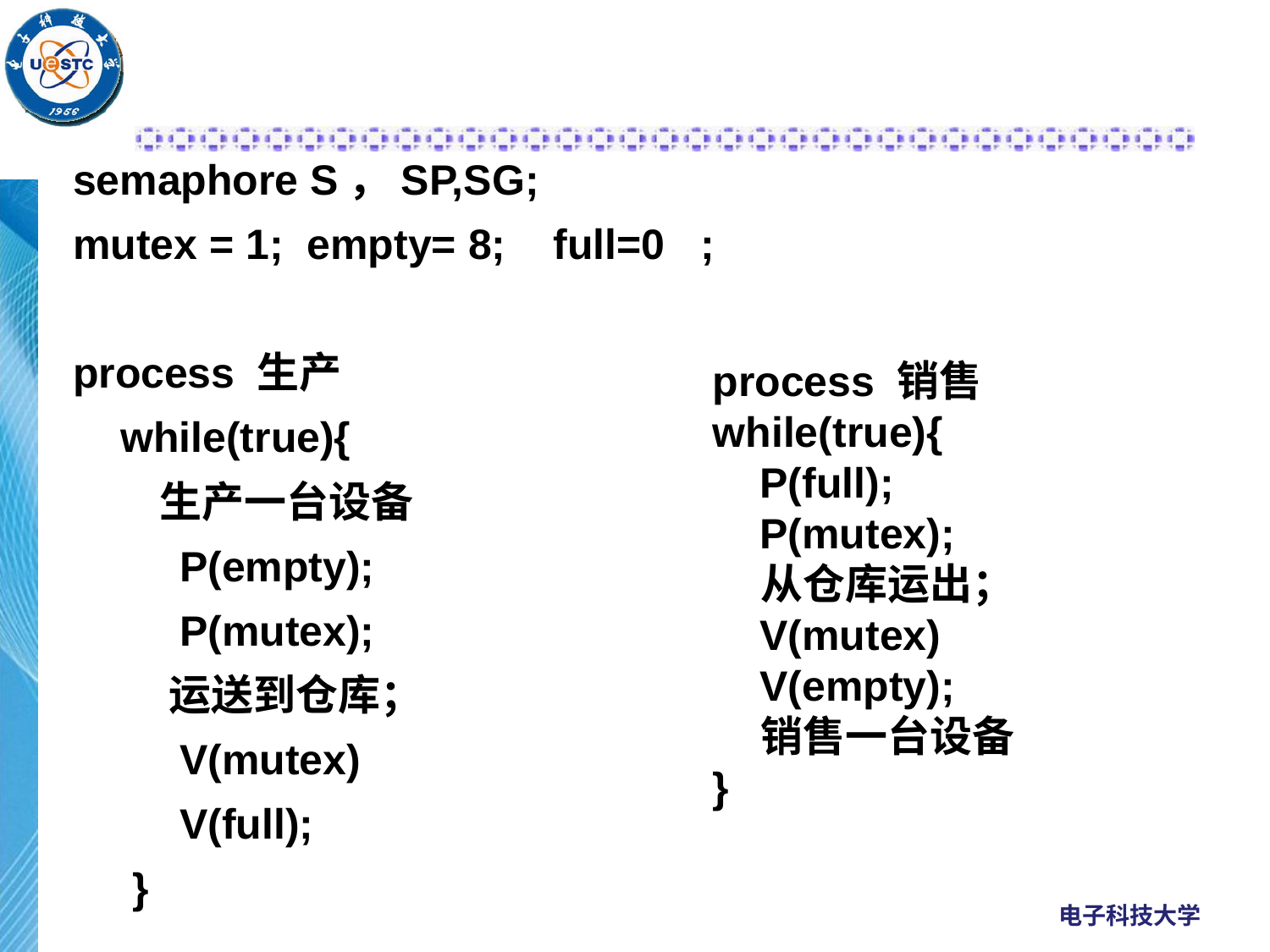

semaphore S，SP,SG;
mutex = 1;  empty= 8;    full=0   ;

process 生产
    while(true){
        生产一台设备
         P(empty);
         P(mutex);
         运送到仓库；
         V(mutex)
         V(full);
     }
process 销售
while(true){
    P(full);
    P(mutex);
    从仓库运出；
    V(mutex)
    V(empty);
    销售一台设备
}